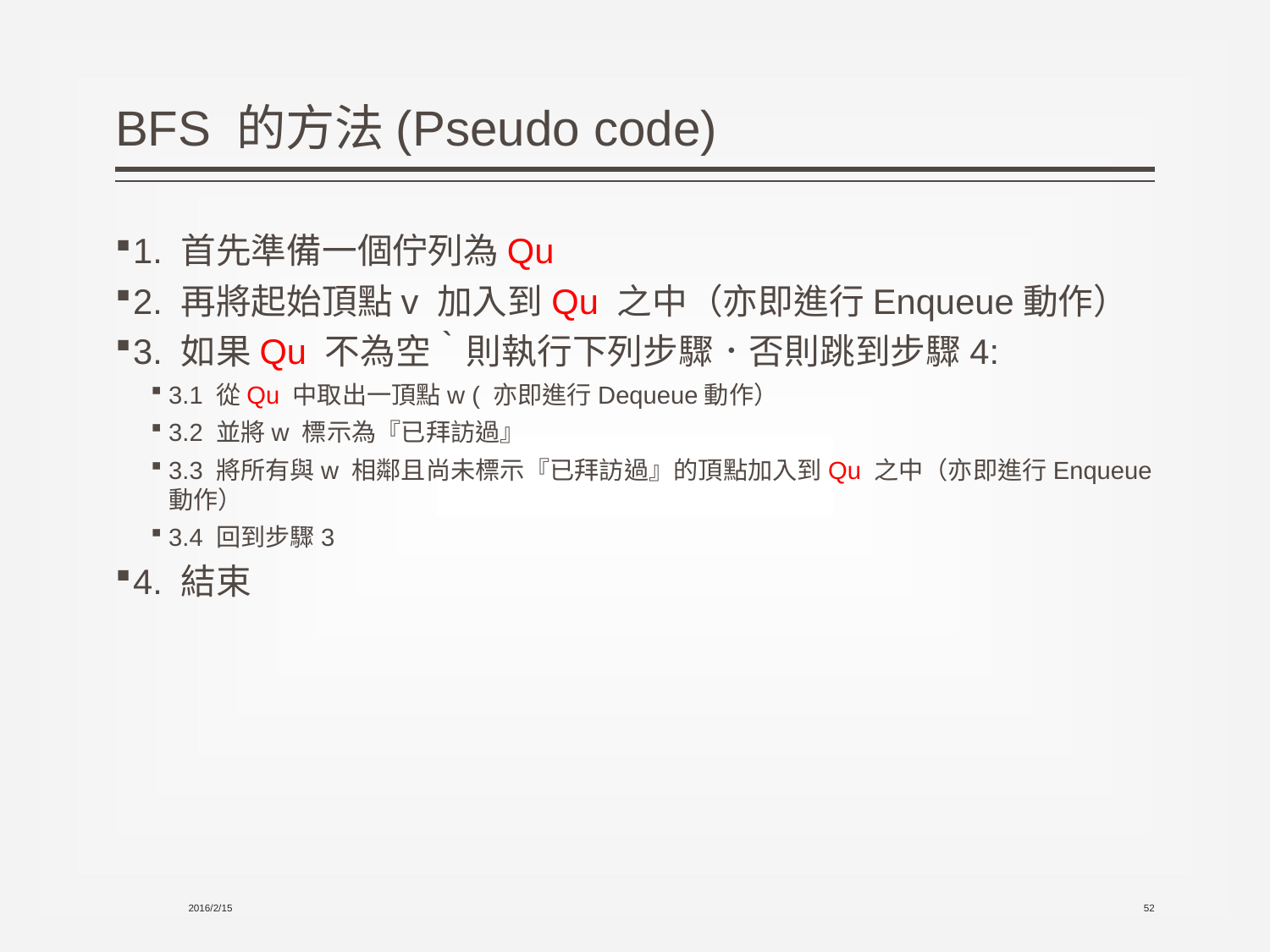

# BFS 的方法(Pseudo code)
1. 首先準備一個佇列為Qu
2. 再將起始頂點v 加入到Qu 之中（亦即進行Enqueue動作）
3. 如果Qu 不為空｀則執行下列步驟．否則跳到步驟4:
3.1 從Qu 中取出一頂點w ( 亦即進行Dequeue動作）
3.2 並將w 標示為『已拜訪過』
3.3 將所有與w 相鄰且尚未標示『已拜訪過』的頂點加入到Qu 之中（亦即進行Enqueue動作）
3.4 回到步驟3
4. 結束
2016/2/15
52